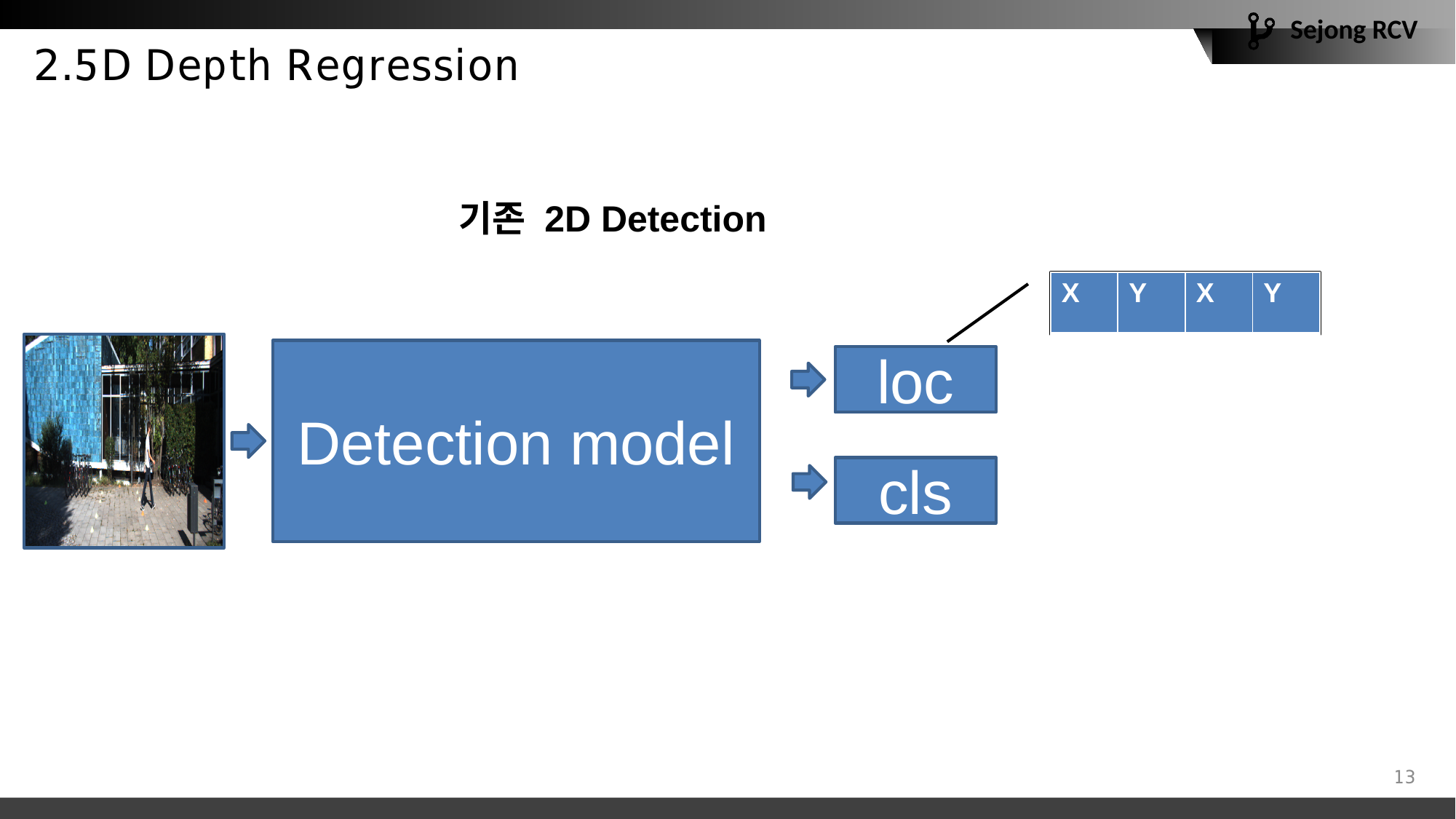

# 2.5D Depth Regression
기존 2D Detection
| X | Y | X | Y |
| --- | --- | --- | --- |

Detection model
loc

cls

13